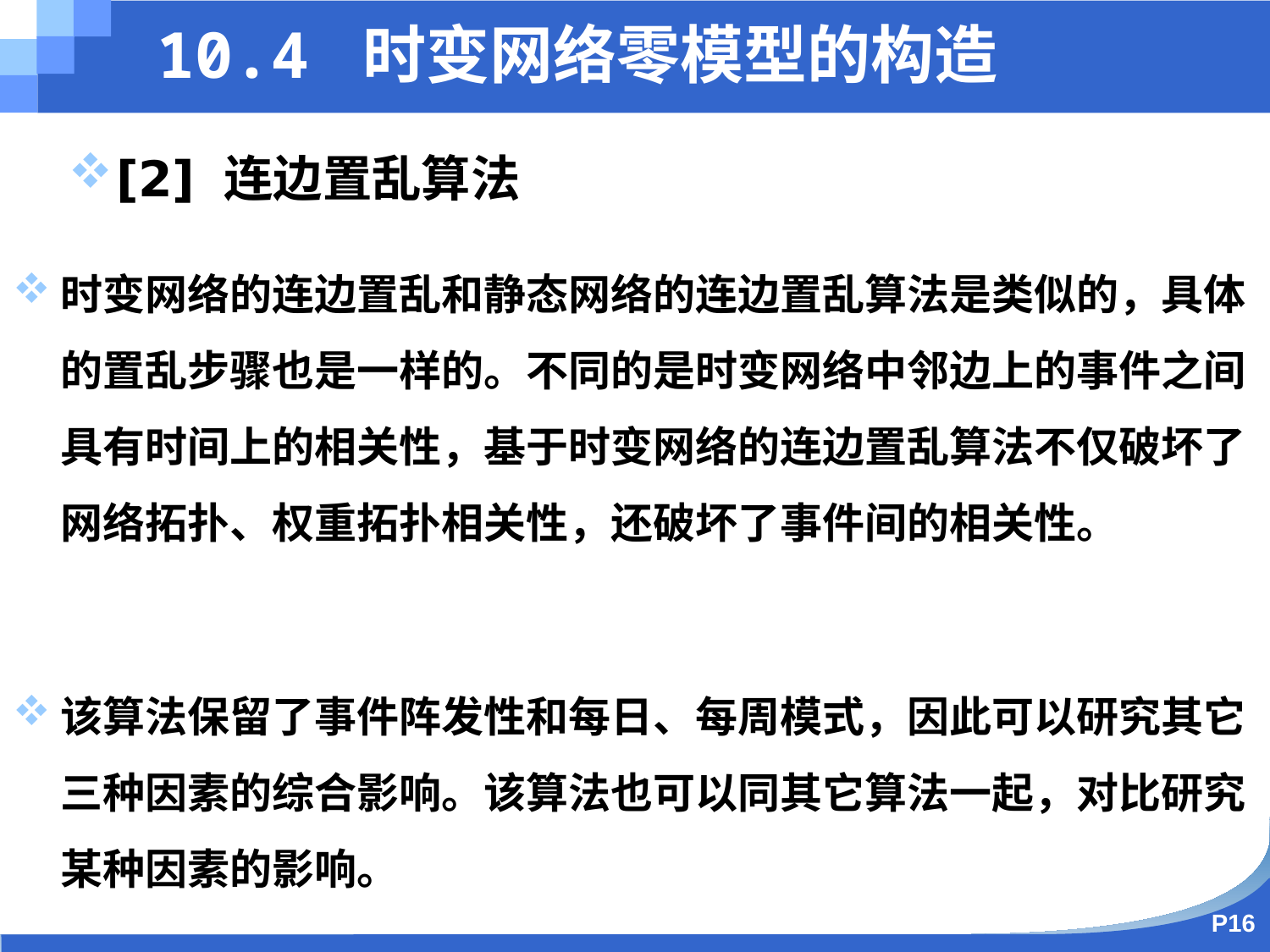

10.4 时变网络零模型的构造
[2] 连边置乱算法
时变网络的连边置乱和静态网络的连边置乱算法是类似的，具体的置乱步骤也是一样的。不同的是时变网络中邻边上的事件之间具有时间上的相关性，基于时变网络的连边置乱算法不仅破坏了网络拓扑、权重拓扑相关性，还破坏了事件间的相关性。

该算法保留了事件阵发性和每日、每周模式，因此可以研究其它三种因素的综合影响。该算法也可以同其它算法一起，对比研究某种因素的影响。
P16